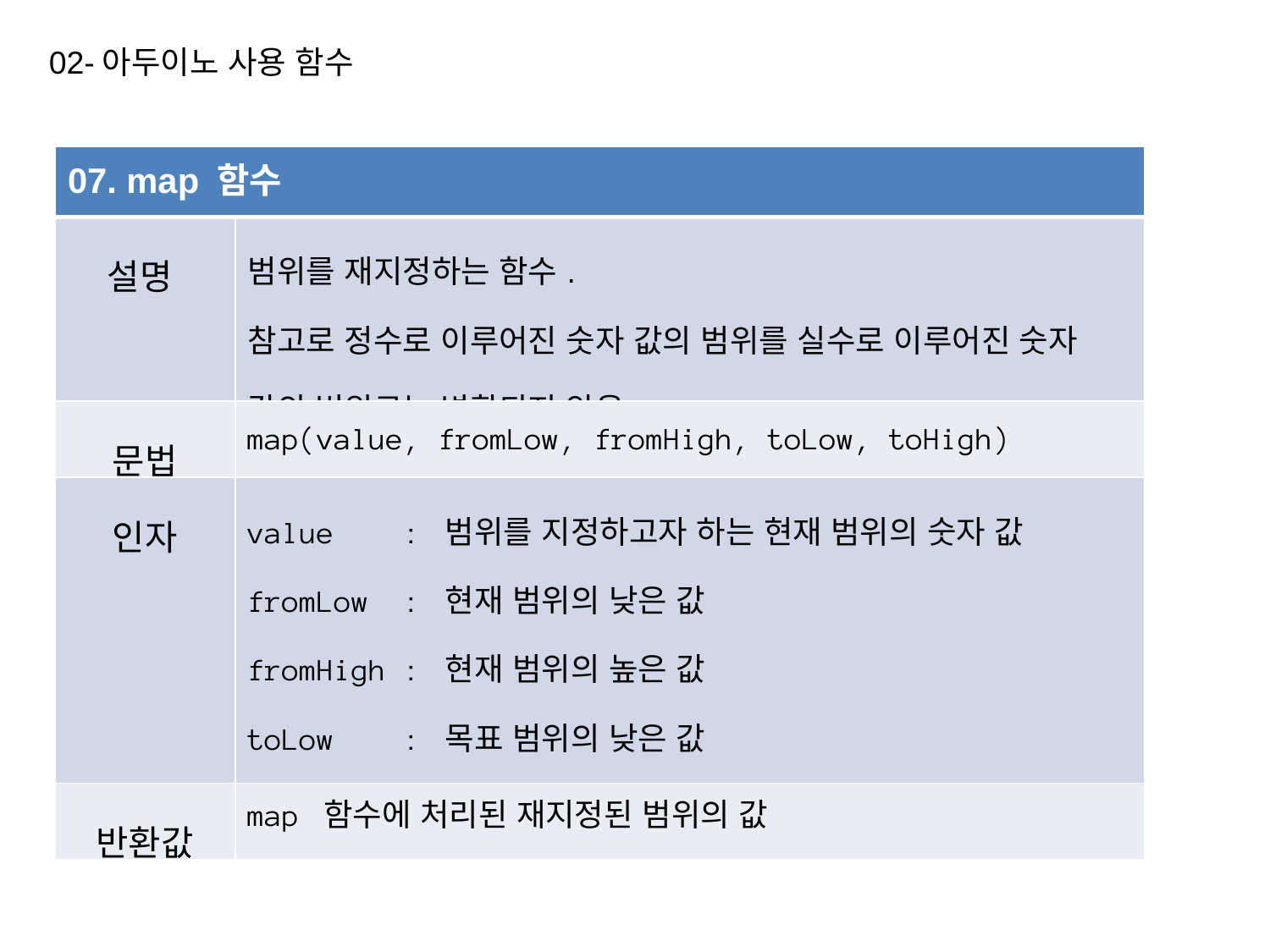

02-아두이노 사용 함수
| 07. map 함수 |  |
| --- | --- |
| 설명 | 범위를 재지정하는 함수. 참고로 정수로 이루어진 숫자 값의 범위를 실수로 이루어진 숫자 값의 범위로는 변환되지 않음. |
| 문법 | map(value, fromLow, fromHigh, toLow, toHigh) |
| 인자 | value : 범위를 지정하고자 하는 현재 범위의 숫자 값 fromLow : 현재 범위의 낮은 값 fromHigh : 현재 범위의 높은 값 toLow : 목표 범위의 낮은 값 toHigh : 목표 범위의 높은 값 |
| 반환값 | map 함수에 처리된 재지정된 범위의 값 |